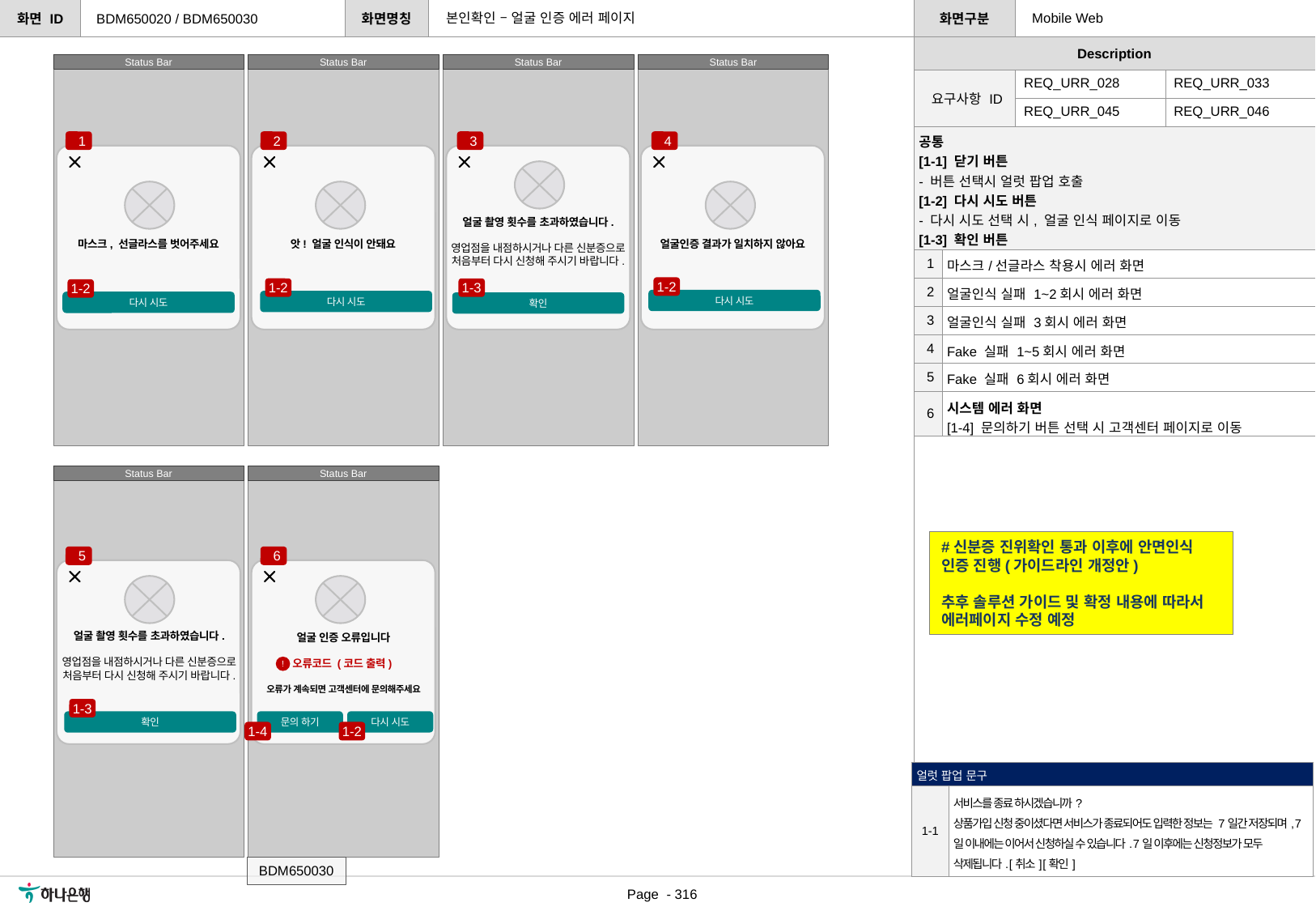

본인확인 – 얼굴 인증 에러 페이지
Mobile Web
BDM650020 / BDM650030
Status Bar

Status Bar

Status Bar

Status Bar

[수정요약] 2023.06.27
- 전체 내용 레이어팝업 화면으로 수정
| 요구사항 ID | REQ\_URR\_028 | REQ\_URR\_033 |
| --- | --- | --- |
|  | REQ\_URR\_045 | REQ\_URR\_046 |
| 공통 [1-1] 닫기 버튼 - 버튼 선택시 얼럿 팝업 호출 [1-2] 다시 시도 버튼 - 다시 시도 선택 시, 얼굴 인식 페이지로 이동 [1-3] 확인 버튼 - 버튼 선택시 비대면 실명확인 시작 페이지로 이동 |  |
| --- | --- |
| 1 | 마스크/선글라스 착용시 에러 화면 |
| 2 | 얼굴인식 실패 1~2회시 에러 화면 |
| 3 | 얼굴인식 실패 3회시 에러 화면 |
| 4 | Fake 실패 1~5회시 에러 화면 |
| 5 | Fake 실패 6회시 에러 화면 |
| 6 | 시스템 에러 화면 [1-4] 문의하기 버튼 선택 시 고객센터 페이지로 이동 |
1
2
3
4

얼굴 촬영 횟수를 초과하였습니다.
영업점을 내점하시거나 다른 신분증으로 처음부터 다시 신청해 주시기 바랍니다.
마스크, 선글라스를 벗어주세요
앗! 얼굴 인식이 안돼요
얼굴인증 결과가 일치하지 않아요
1-2
1-2
1-3
1-2
다시 시도
다시 시도
다시 시도
확인
Status Bar

Status Bar

#신분증 진위확인 통과 이후에 안면인식 인증 진행(가이드라인 개정안)
추후 솔루션 가이드 및 확정 내용에 따라서 에러페이지 수정 예정
5
6

얼굴 촬영 횟수를 초과하였습니다.
영업점을 내점하시거나 다른 신분증으로 처음부터 다시 신청해 주시기 바랍니다.
얼굴 인증 오류입니다
오류코드 (코드 출력)
오류가 계속되면 고객센터에 문의해주세요
!
1-3
문의 하기
다시 시도
확인
1-4
1-2
| 얼럿 팝업 문구 |  |
| --- | --- |
| 1-1 | 서비스를 종료 하시겠습니까? 상품가입 신청 중이셨다면 서비스가 종료되어도 입력한 정보는 7일간 저장되며, 7일 이내에는 이어서 신청하실 수 있습니다. 7일 이후에는 신청정보가 모두 삭제됩니다. [취소] [확인] |
BDM650030